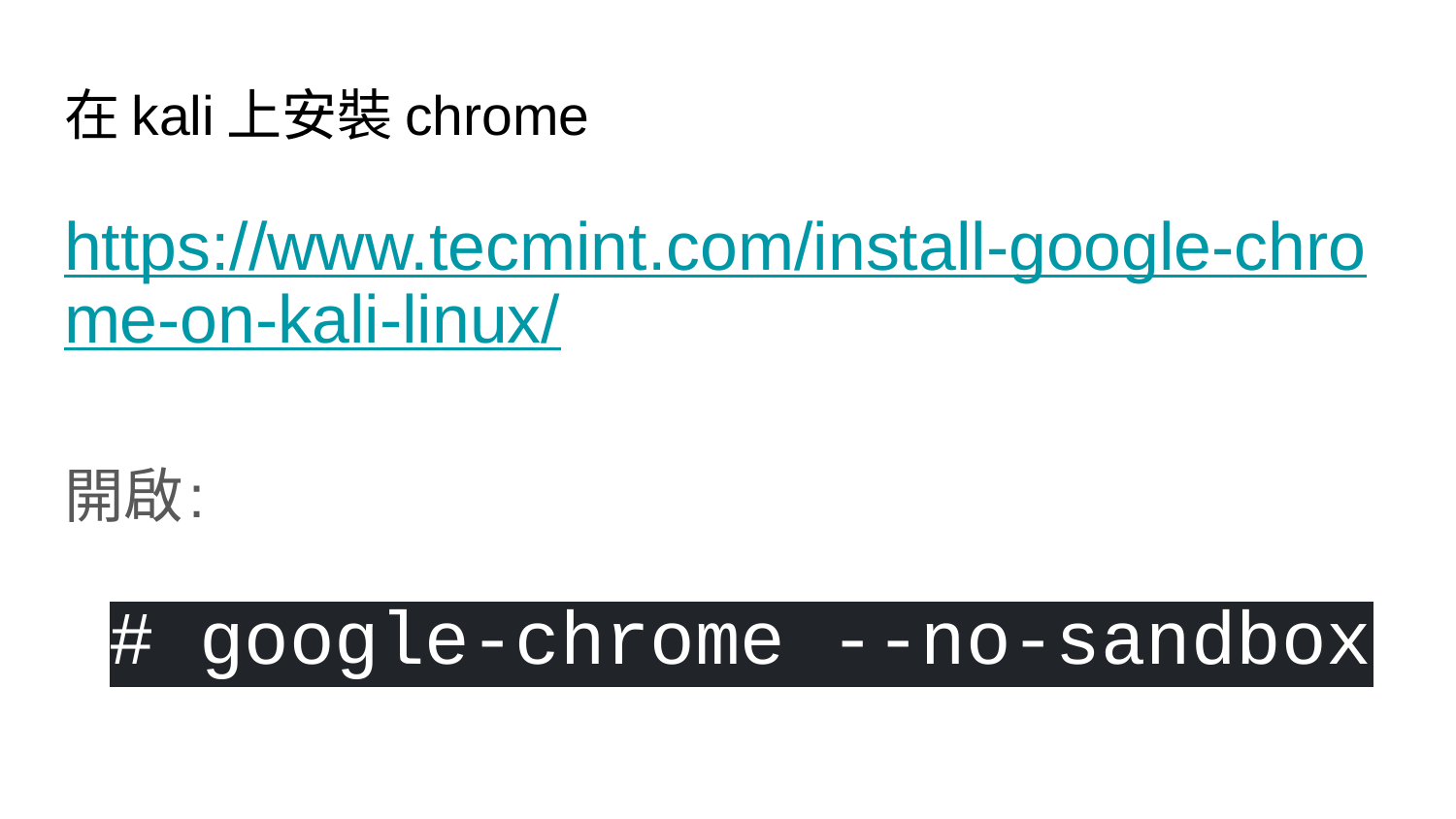

# 在kali上安裝chrome
https://www.tecmint.com/install-google-chrome-on-kali-linux/

開啟:
# google-chrome --no-sandbox